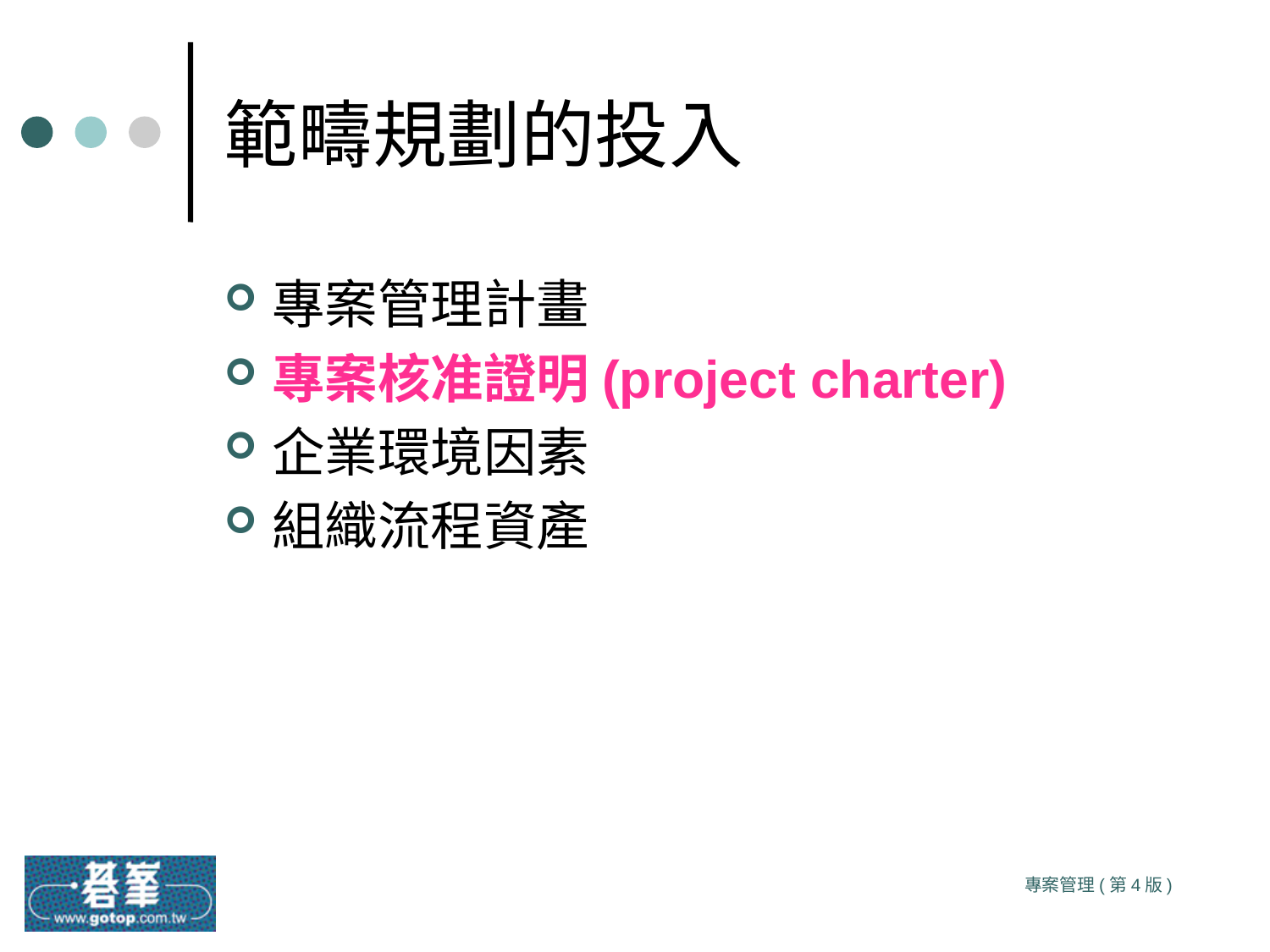

# 範疇規劃的投入
專案管理計畫
專案核准證明(project charter)
企業環境因素
組織流程資產
專案管理(第4版)